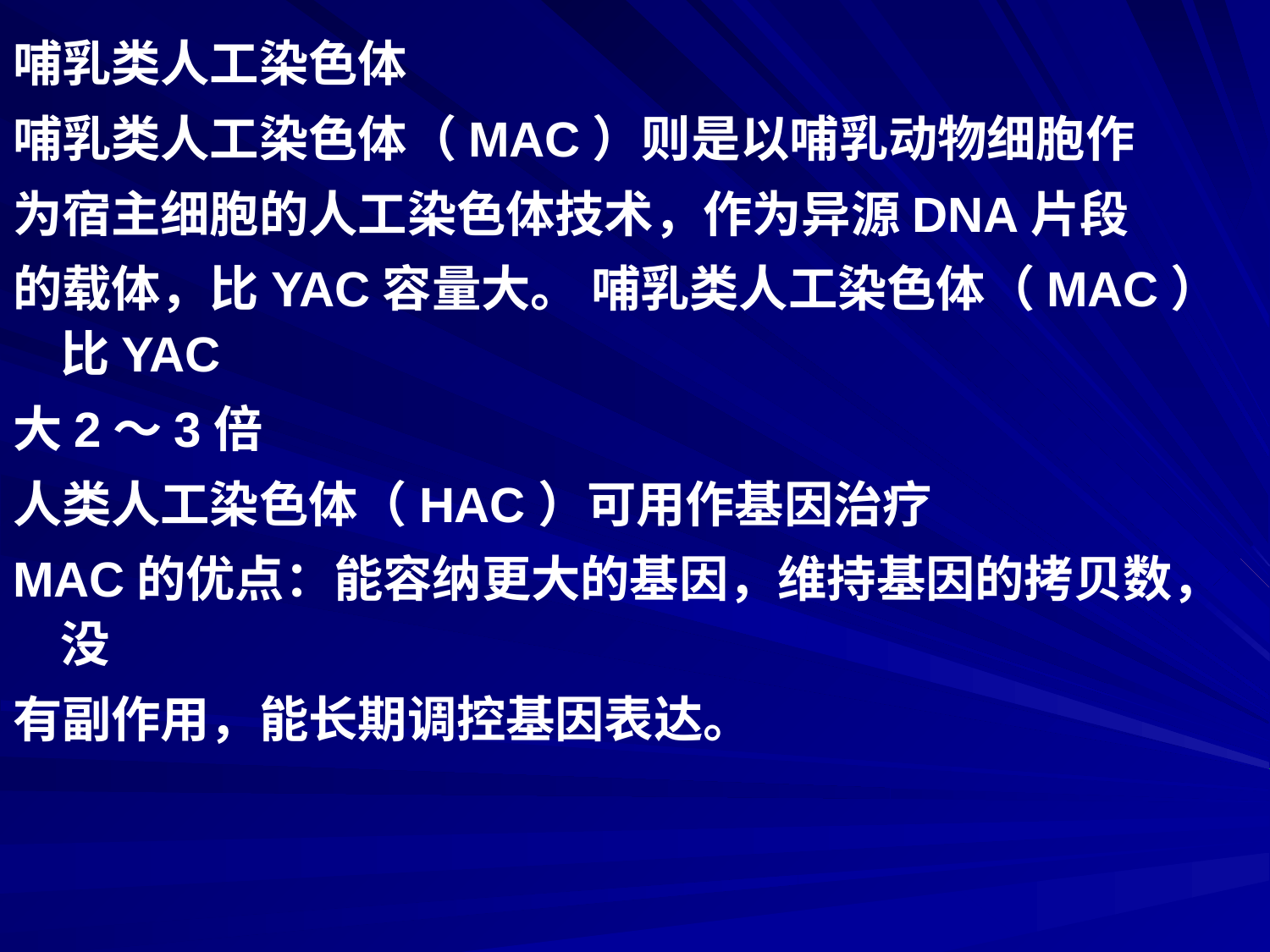

哺乳类人工染色体
哺乳类人工染色体（MAC）则是以哺乳动物细胞作
为宿主细胞的人工染色体技术，作为异源DNA片段
的载体，比YAC容量大。 哺乳类人工染色体（MAC）比YAC
大2～3倍
人类人工染色体（HAC）可用作基因治疗
MAC的优点：能容纳更大的基因，维持基因的拷贝数，没
有副作用，能长期调控基因表达。